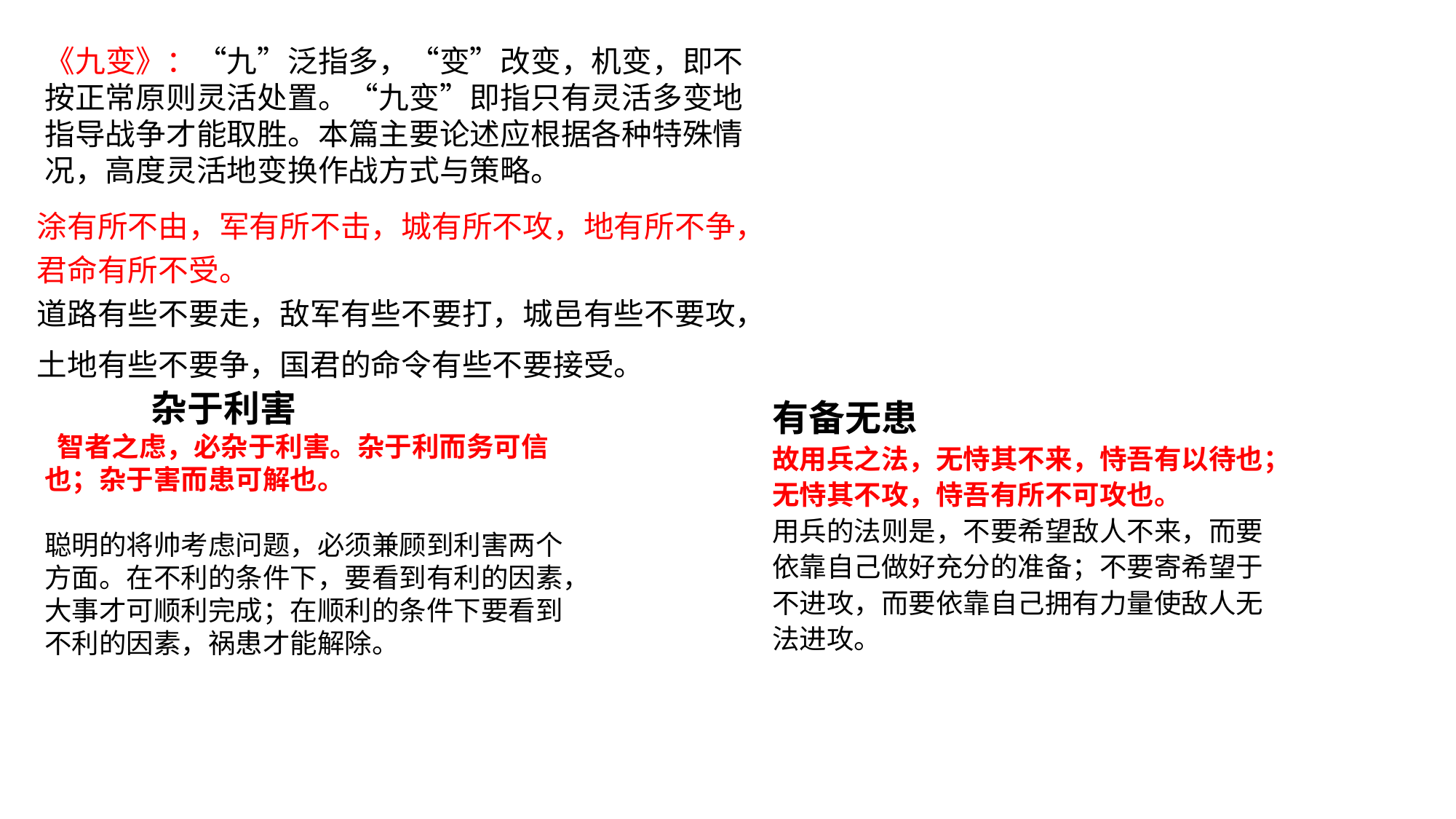

《九变》：“九”泛指多，“变”改变，机变，即不按正常原则灵活处置。“九变”即指只有灵活多变地指导战争才能取胜。本篇主要论述应根据各种特殊情况，高度灵活地变换作战方式与策略。

涂有所不由，军有所不击，城有所不攻，地有所不争，君命有所不受。
道路有些不要走，敌军有些不要打，城邑有些不要攻，土地有些不要争，国君的命令有些不要接受。
　　　    杂于利害
  智者之虑，必杂于利害。杂于利而务可信也；杂于害而患可解也。
聪明的将帅考虑问题，必须兼顾到利害两个方面。在不利的条件下，要看到有利的因素，大事才可顺利完成；在顺利的条件下要看到不利的因素，祸患才能解除。
有备无患
故用兵之法，无恃其不来，恃吾有以待也；无恃其不攻，恃吾有所不可攻也。
用兵的法则是，不要希望敌人不来，而要依靠自己做好充分的准备；不要寄希望于不进攻，而要依靠自己拥有力量使敌人无法进攻。